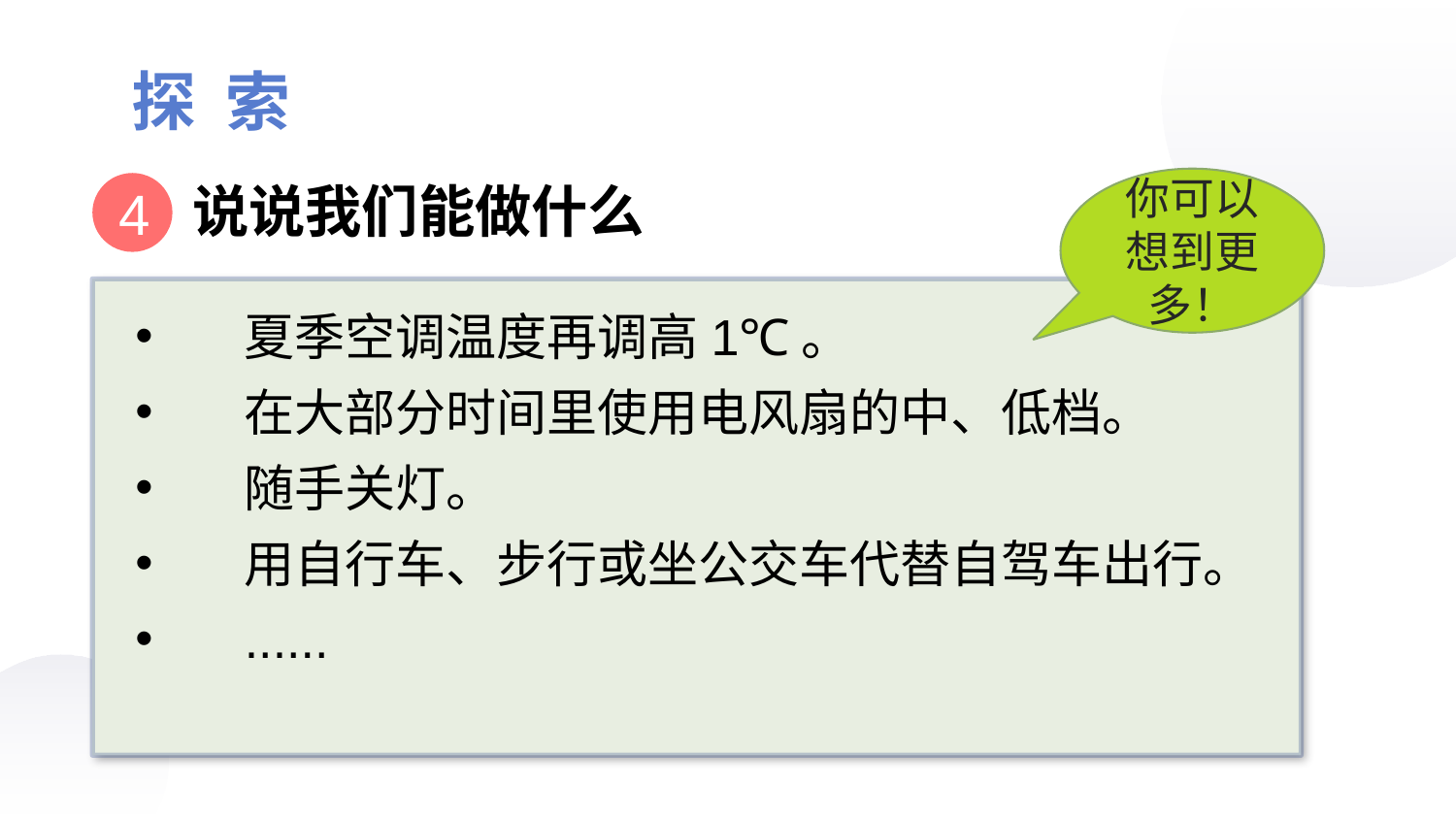

探  索
你可以想到更多！
说说我们能做什么
4
夏季空调温度再调高1℃。
在大部分时间里使用电风扇的中、低档。
随手关灯。
用自行车、步行或坐公交车代替自驾车出行。
......